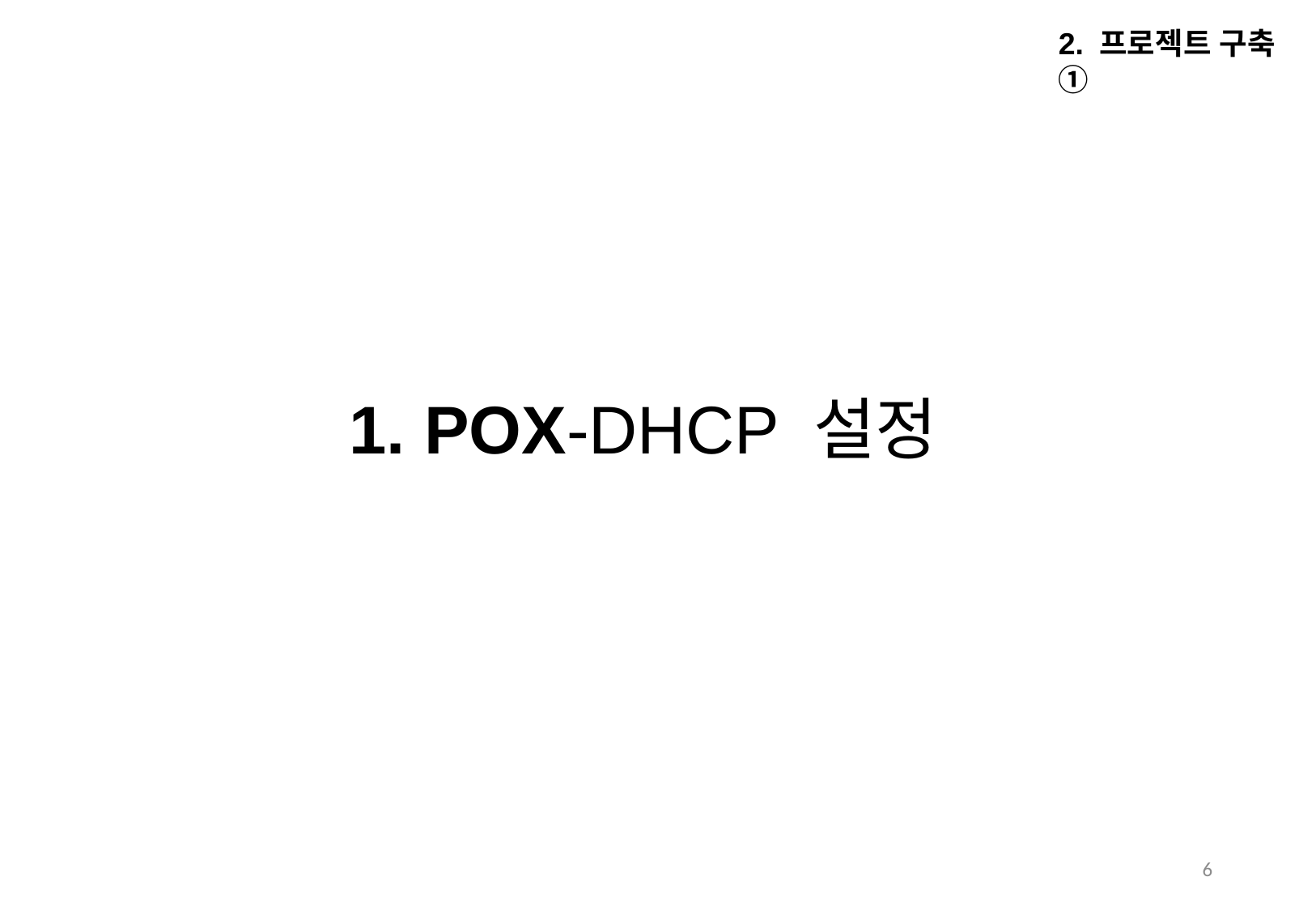

2. 프로젝트 구축 ①
1. POX-DHCP 설정
6